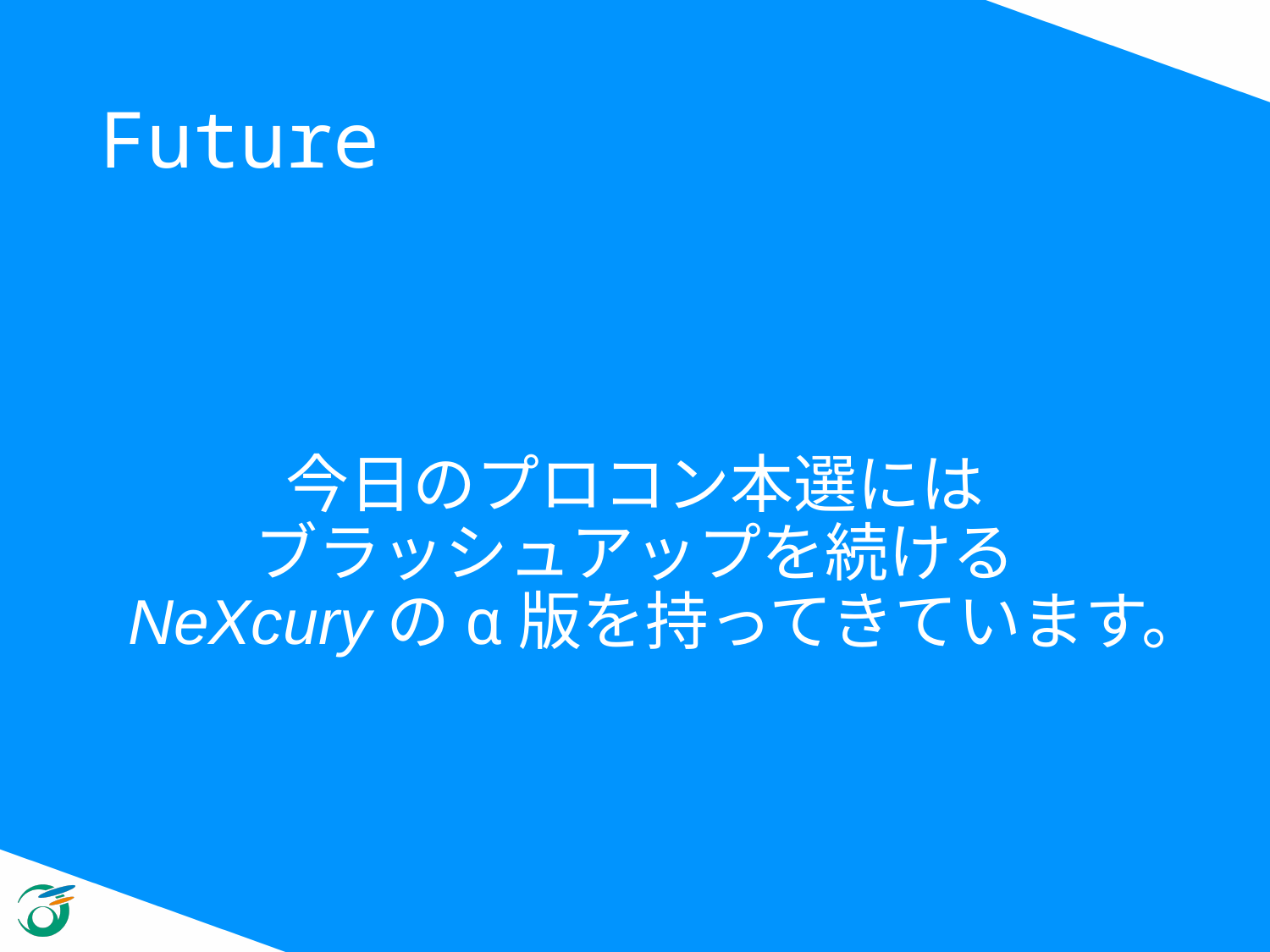

# Future
今日のプロコン本選には
ブラッシュアップを続ける
NeXcuryのα版を持ってきています。